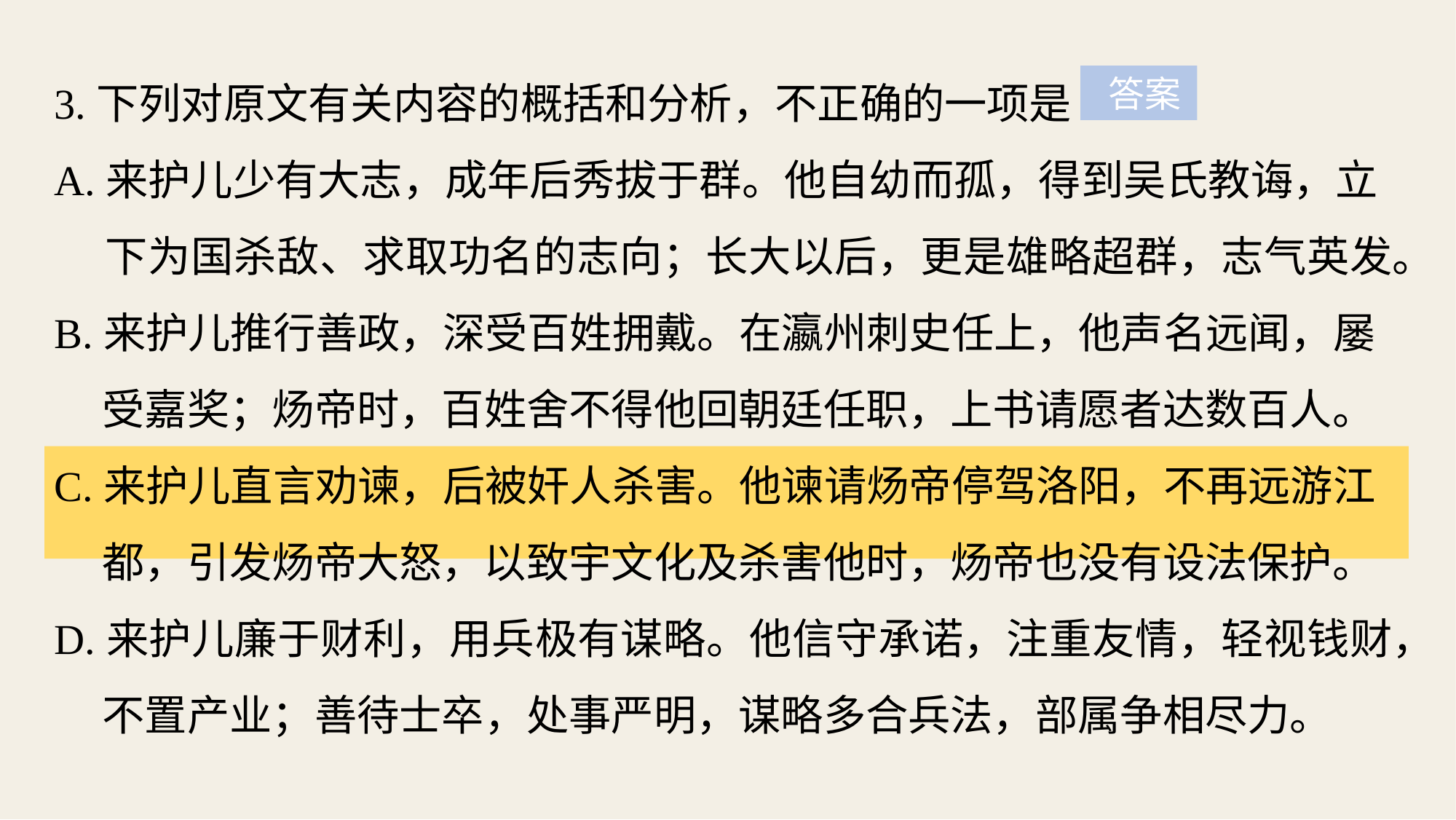

3.下列对原文有关内容的概括和分析，不正确的一项是
A.来护儿少有大志，成年后秀拔于群。他自幼而孤，得到吴氏教诲，立
    下为国杀敌、求取功名的志向；长大以后，更是雄略超群，志气英发。
B.来护儿推行善政，深受百姓拥戴。在瀛州刺史任上，他声名远闻，屡
    受嘉奖；炀帝时，百姓舍不得他回朝廷任职，上书请愿者达数百人。
C.来护儿直言劝谏，后被奸人杀害。他谏请炀帝停驾洛阳，不再远游江
    都，引发炀帝大怒，以致宇文化及杀害他时，炀帝也没有设法保护。
D.来护儿廉于财利，用兵极有谋略。他信守承诺，注重友情，轻视钱财，
    不置产业；善待士卒，处事严明，谋略多合兵法，部属争相尽力。
 答案